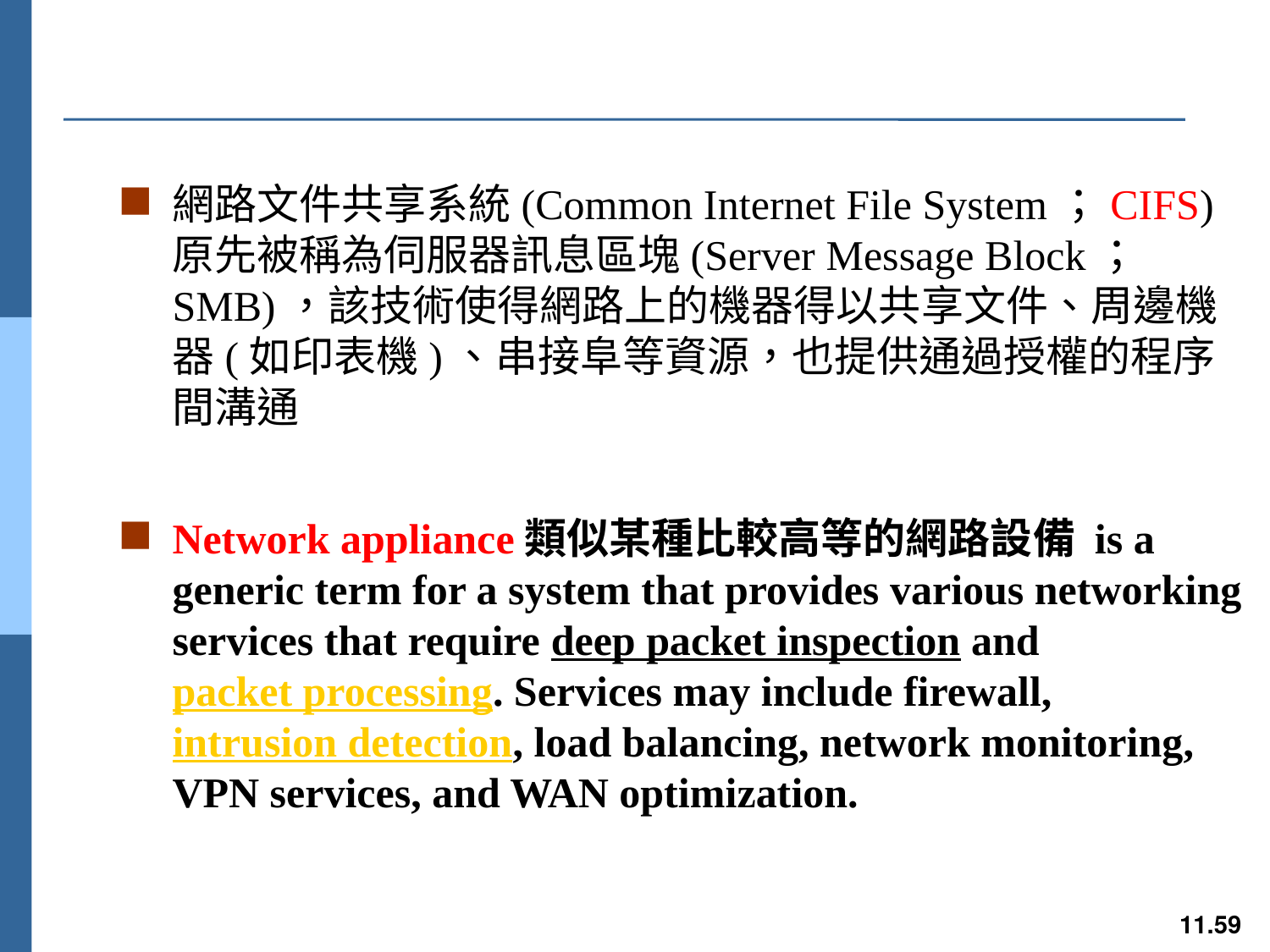

#
網路文件共享系統(Common Internet File System；CIFS)原先被稱為伺服器訊息區塊(Server Message Block；SMB)，該技術使得網路上的機器得以共享文件、周邊機器(如印表機)、串接阜等資源，也提供通過授權的程序間溝通

Network appliance類似某種比較高等的網路設備 is a generic term for a system that provides various networking services that require deep packet inspection and packet processing. Services may include firewall, intrusion detection, load balancing, network monitoring, VPN services, and WAN optimization.